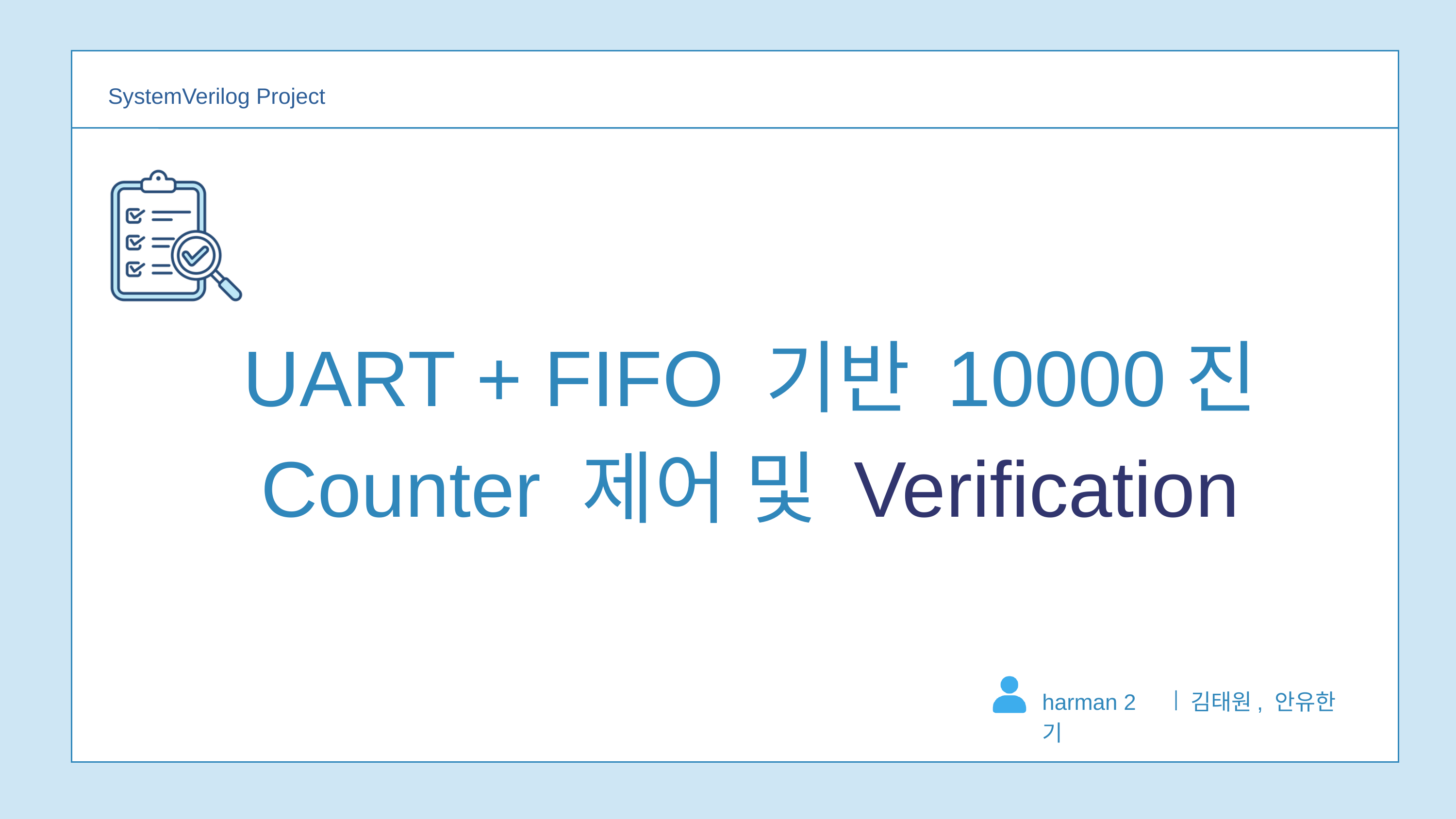

SystemVerilog Project

UART + FIFO 기반 10000진 Counter 제어 및 Verification

harman 2기
김태원, 안유한